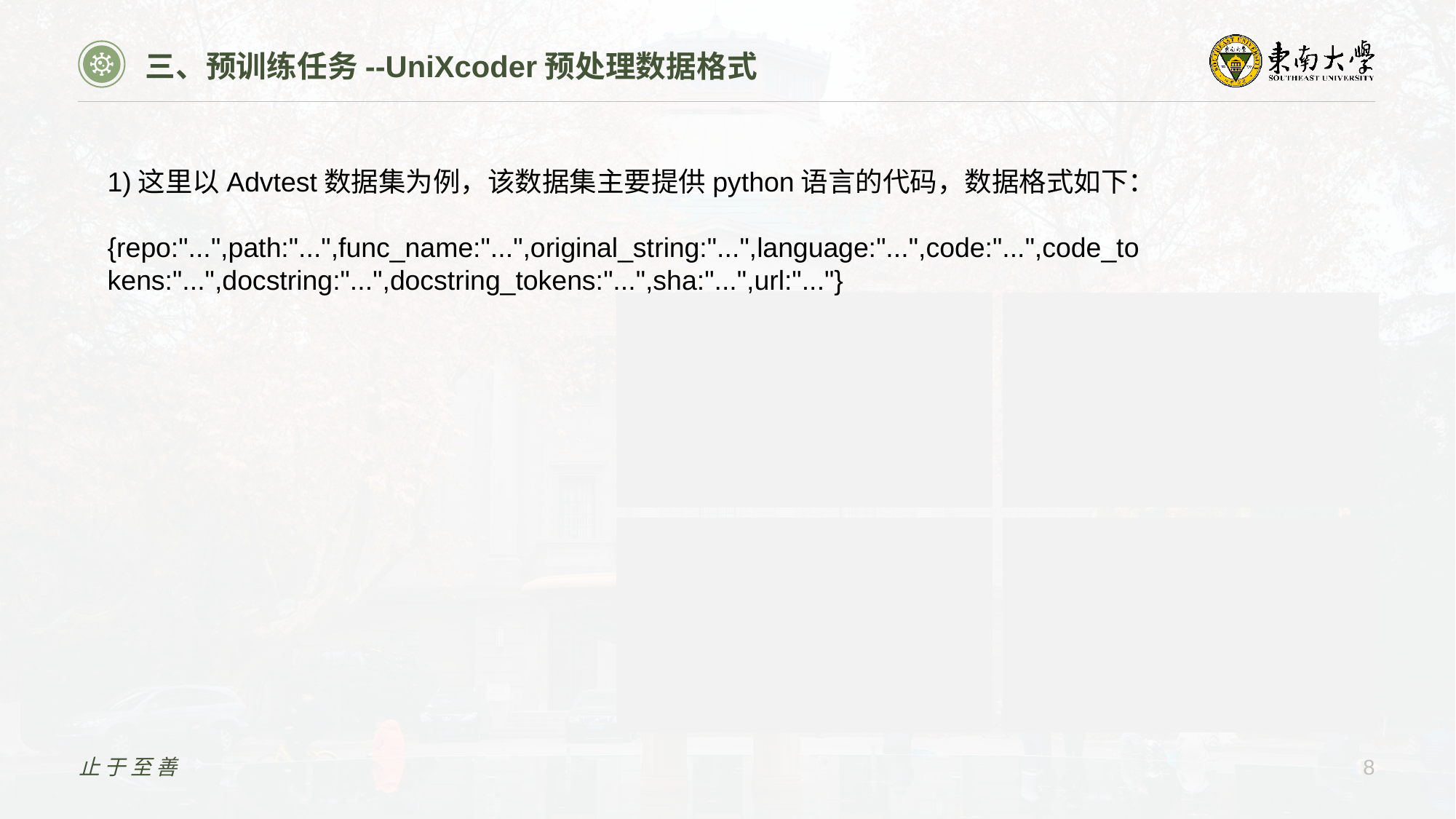

三、预训练任务--UniXcoder预处理数据格式
1)这里以Advtest数据集为例，该数据集主要提供python语言的代码，数据格式如下：

{repo:"...",path:"...",func_name:"...",original_string:"...",language:"...",code:"...",code_tokens:"...",docstring:"...",docstring_tokens:"...",sha:"...",url:"..."}
止于至善
8